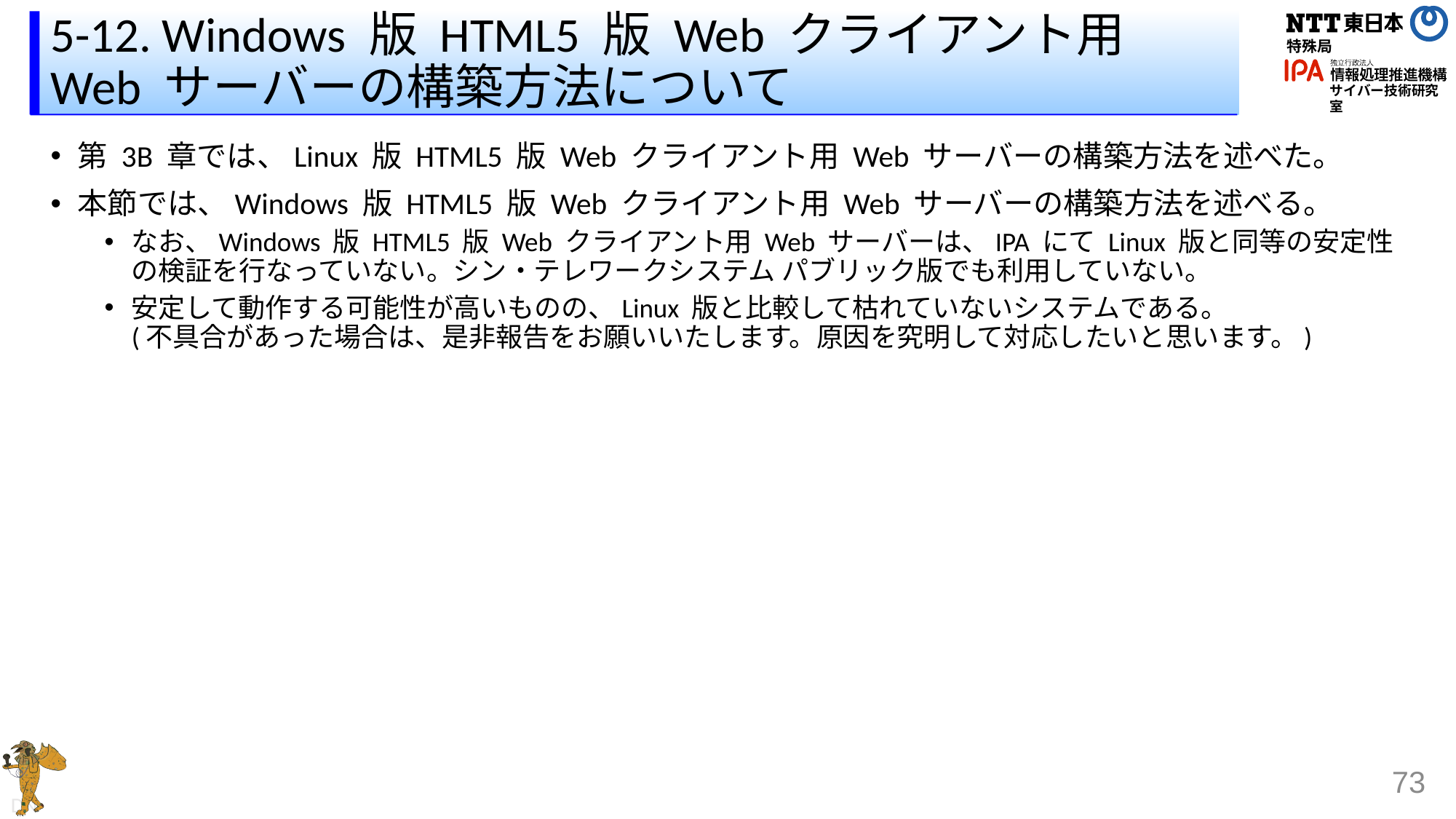

# 5-12. Windows 版 HTML5 版 Web クライアント用 Web サーバーの構築方法について
第 3B 章では、Linux 版 HTML5 版 Web クライアント用 Web サーバーの構築方法を述べた。
本節では、Windows 版 HTML5 版 Web クライアント用 Web サーバーの構築方法を述べる。
なお、Windows 版 HTML5 版 Web クライアント用 Web サーバーは、IPA にて Linux 版と同等の安定性の検証を行なっていない。シン・テレワークシステム パブリック版でも利用していない。
安定して動作する可能性が高いものの、Linux 版と比較して枯れていないシステムである。
(不具合があった場合は、是非報告をお願いいたします。原因を究明して対応したいと思います。)

73